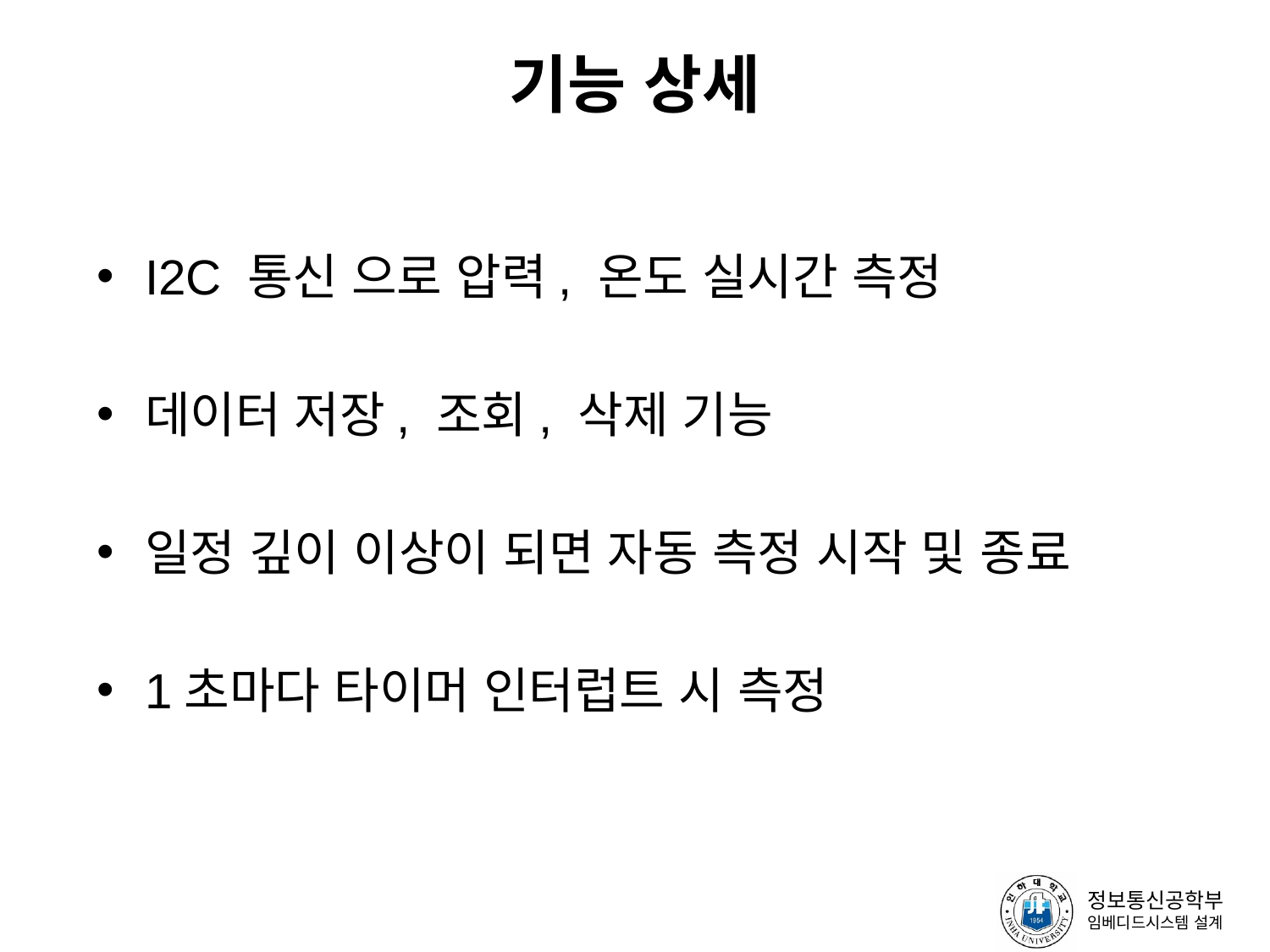

# 기능 상세

I2C 통신 으로 압력, 온도 실시간 측정

데이터 저장, 조회, 삭제 기능

일정 깊이 이상이 되면 자동 측정 시작 및 종료

1초마다 타이머 인터럽트 시 측정